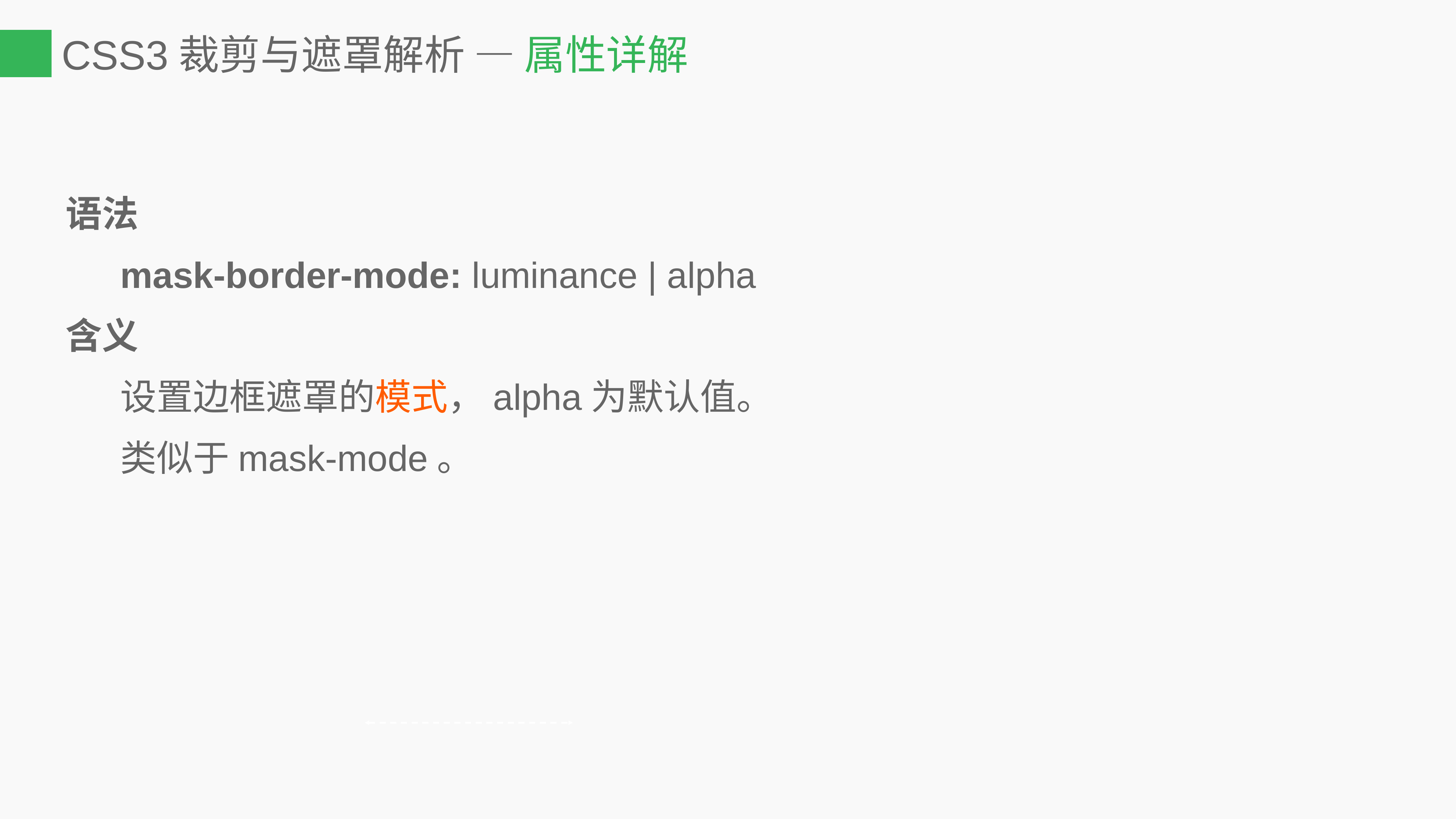

# CSS3裁剪与遮罩解析 — 属性详解
语法
	mask-border-mode: luminance | alpha
含义
	设置边框遮罩的模式，alpha为默认值。
	类似于mask-mode。